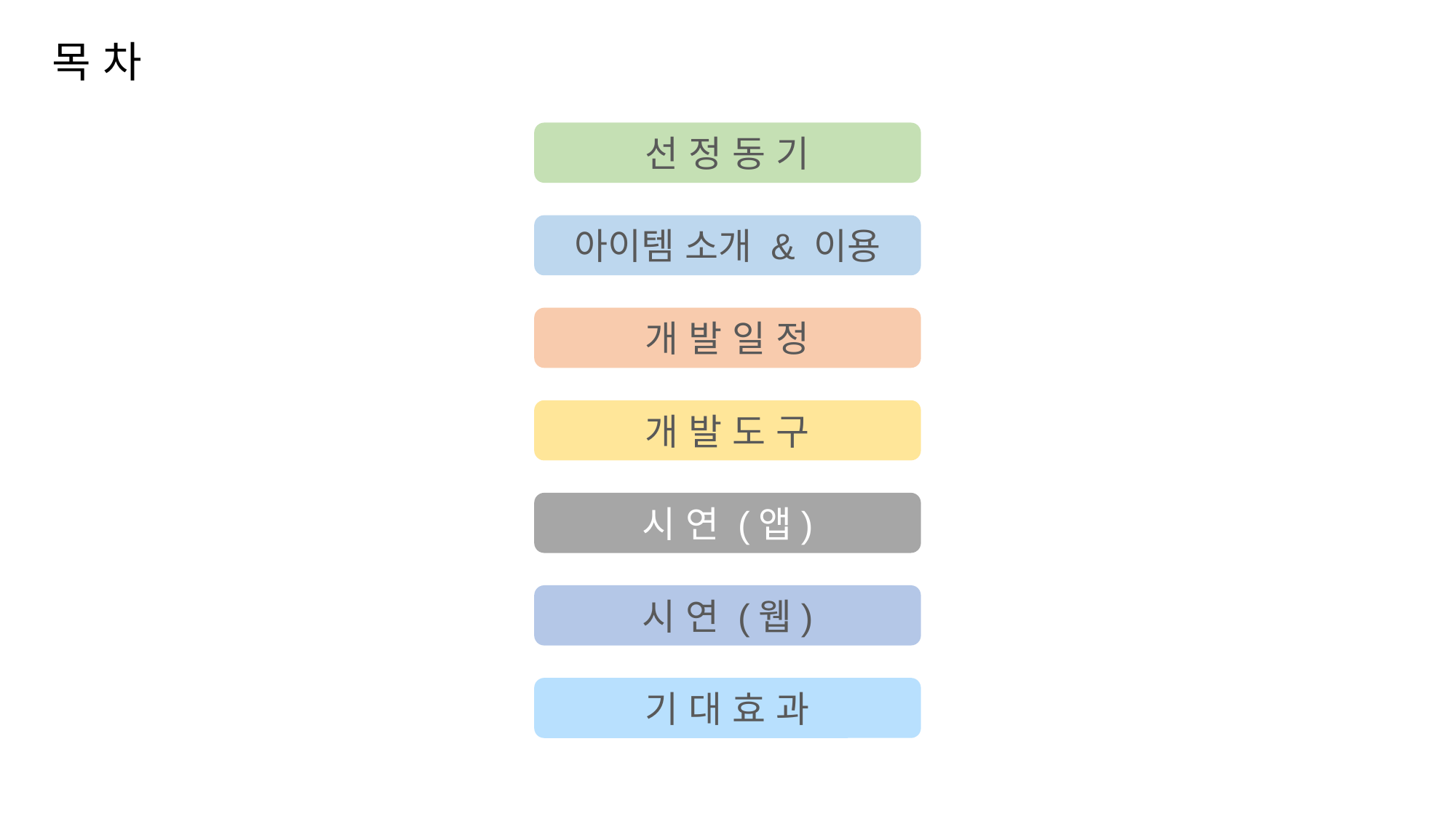

PROCESS
목 차
선 정 동 기
아이템 소개 & 이용
개 발 일 정
개 발 도 구
시 연 (앱)
시 연 (웹)
기 대 효 과